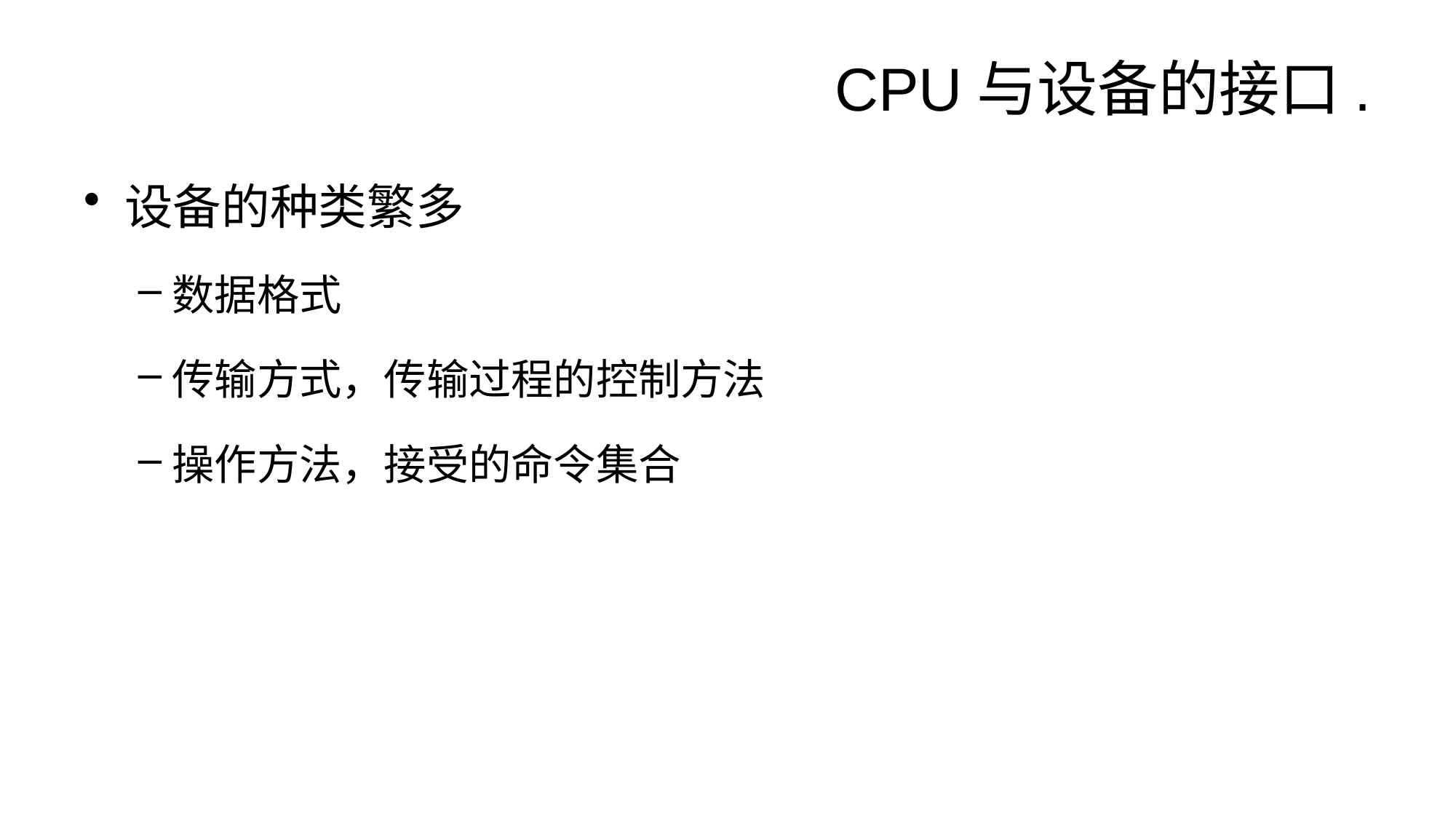

# CPU与设备的接口.
设备的种类繁多
数据格式
传输方式，传输过程的控制方法
操作方法，接受的命令集合